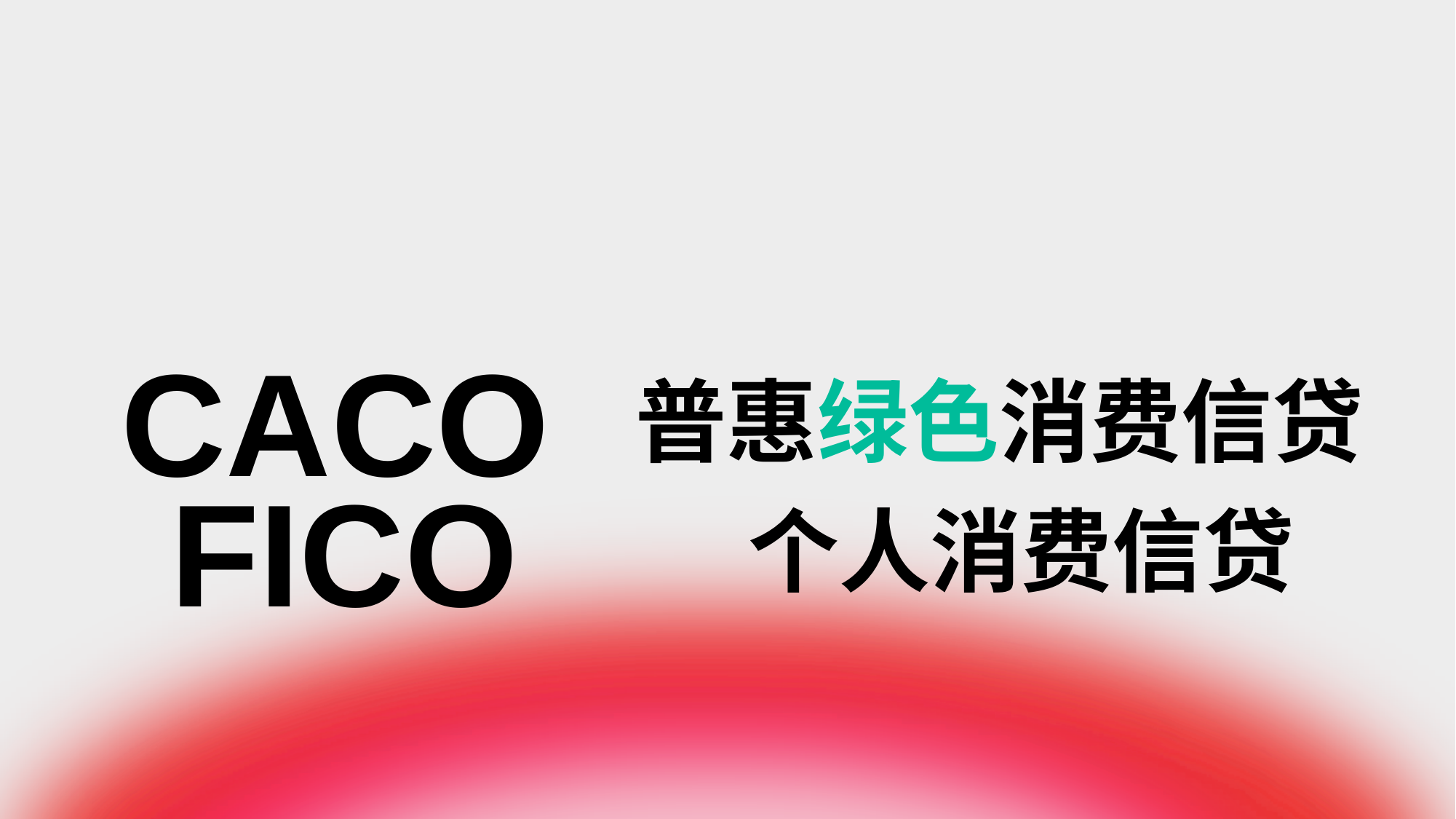

CACO
普惠绿色消费信贷
FICO
个人消费信贷
东方雨后彩虹小组
Fintech product design presentation